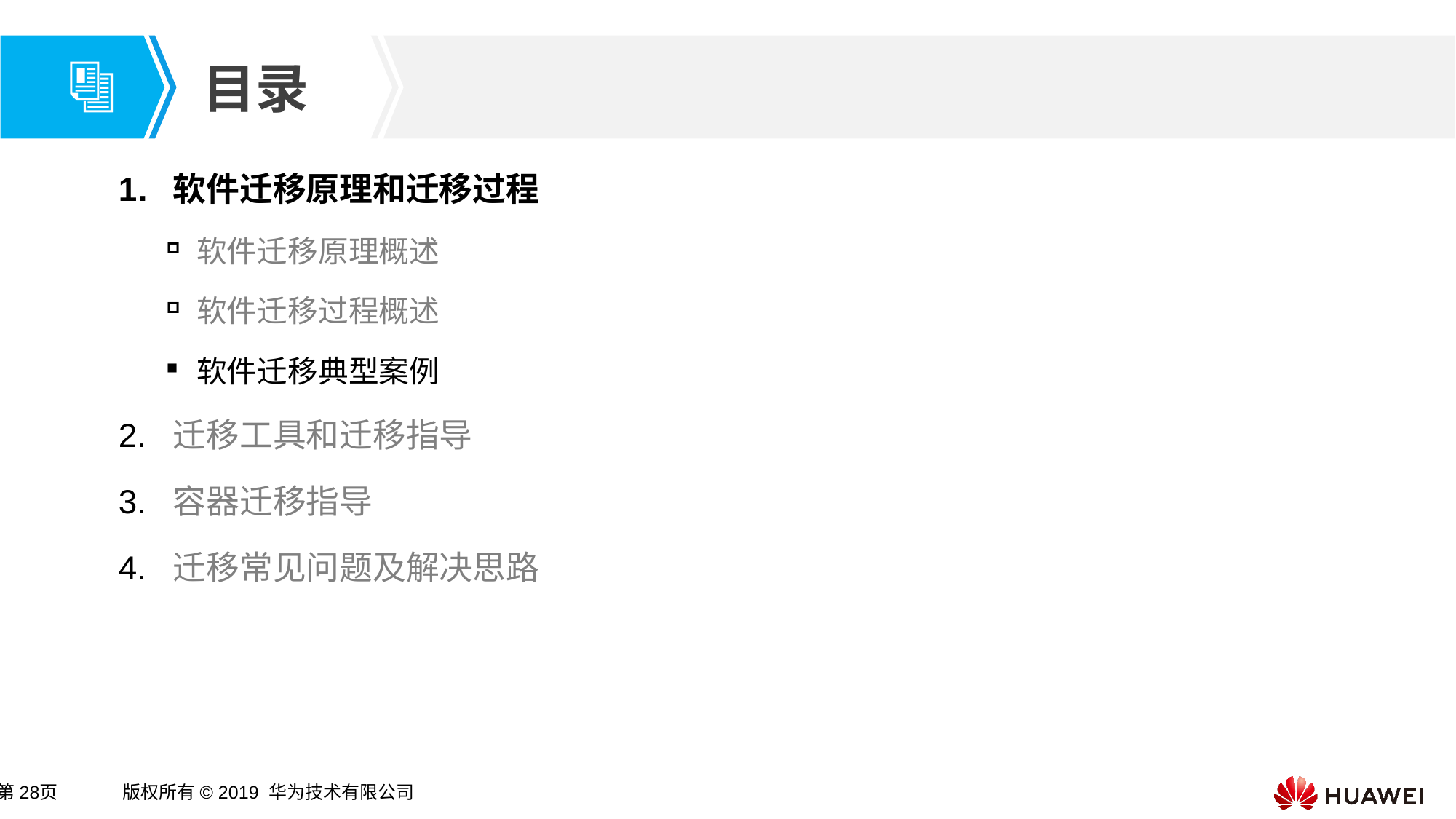

软件迁移原理和迁移过程
软件迁移原理概述
软件迁移过程概述
软件迁移典型案例
迁移工具和迁移指导
容器迁移指导
迁移常见问题及解决思路